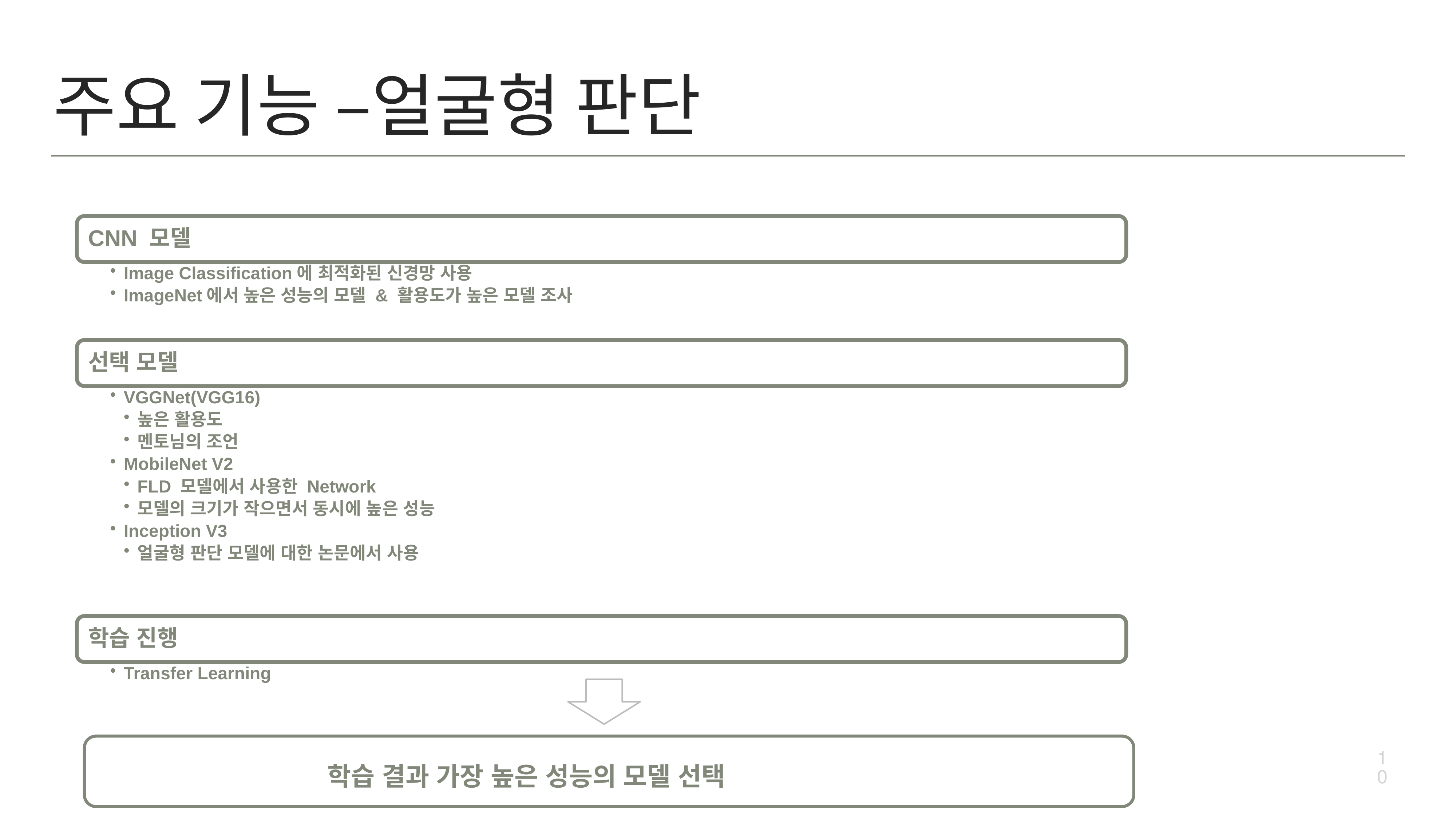

# 주요 기능 –얼굴형 판단

CNN 모델
Image Classification에 최적화된 신경망 사용
ImageNet에서 높은 성능의 모델 & 활용도가 높은 모델 조사

선택 모델
VGGNet(VGG16)
높은 활용도
멘토님의 조언
MobileNet V2
FLD 모델에서 사용한 Network
모델의 크기가 작으면서 동시에 높은 성능
Inception V3
얼굴형 판단 모델에 대한 논문에서 사용

학습 진행
Transfer Learning

학습 결과 가장 높은 성능의 모델 선택

10